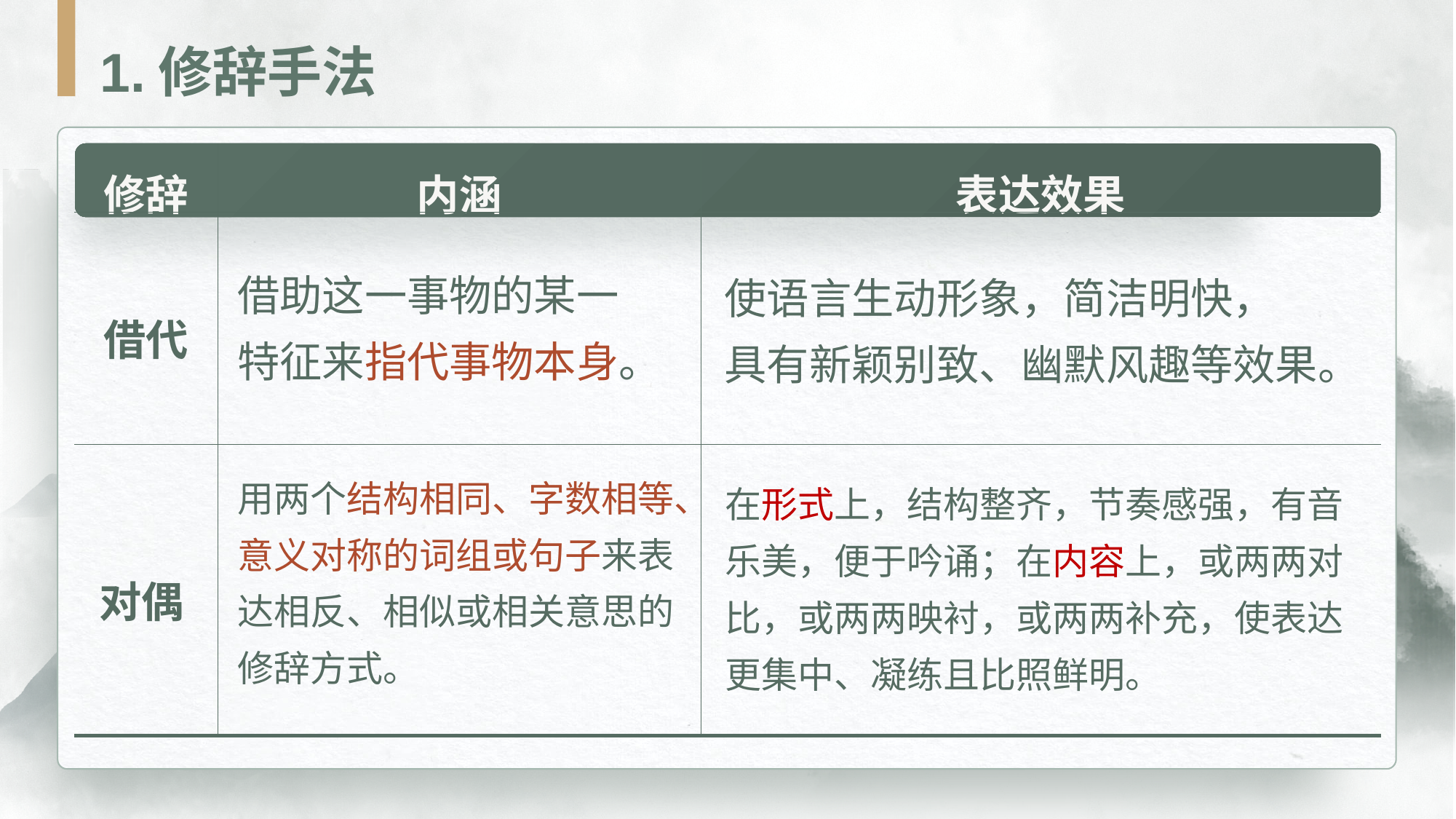

1.修辞手法

| 修辞 | 内涵 | 表达效果 |
| --- | --- | --- |
| 借代 |  |  |
| 对偶 |  |  |
借助这一事物的某一特征来指代事物本身。
使语言生动形象，简洁明快，
具有新颖别致、幽默风趣等效果。
用两个结构相同、字数相等、意义对称的词组或句子来表达相反、相似或相关意思的修辞方式。
在形式上，结构整齐，节奏感强，有音乐美，便于吟诵；在内容上，或两两对比，或两两映衬，或两两补充，使表达更集中、凝练且比照鲜明。